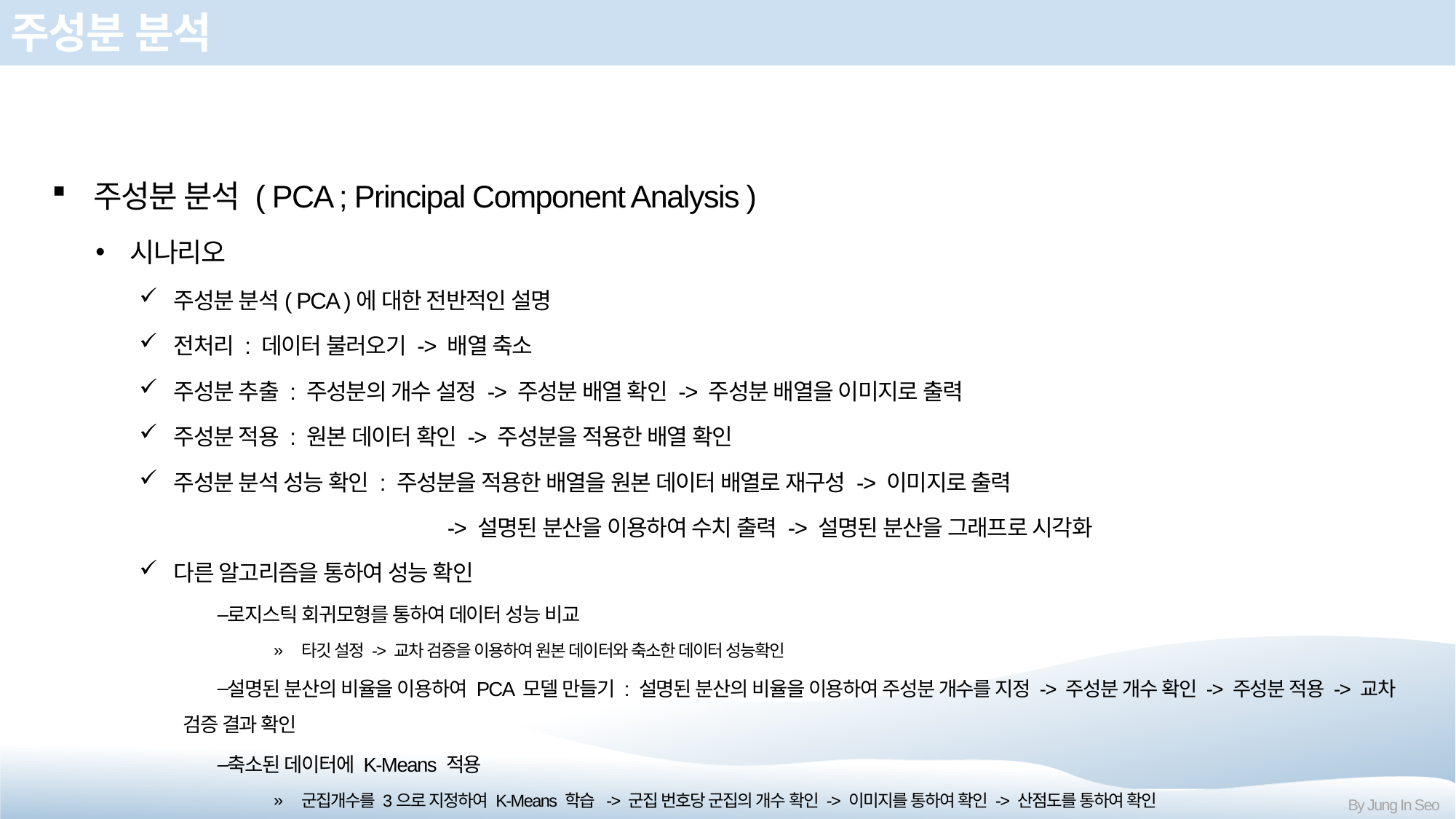

# 주성분 분석
주성분 분석 ( PCA ; Principal Component Analysis )
시나리오
주성분 분석( PCA )에 대한 전반적인 설명
전처리 : 데이터 불러오기 -> 배열 축소
주성분 추출 : 주성분의 개수 설정 -> 주성분 배열 확인 -> 주성분 배열을 이미지로 출력
주성분 적용 : 원본 데이터 확인 -> 주성분을 적용한 배열 확인
주성분 분석 성능 확인 : 주성분을 적용한 배열을 원본 데이터 배열로 재구성 -> 이미지로 출력
                                                          -> 설명된 분산을 이용하여 수치 출력 -> 설명된 분산을 그래프로 시각화
다른 알고리즘을 통하여 성능 확인
로지스틱 회귀모형를 통하여 데이터 성능 비교
타깃 설정 -> 교차 검증을 이용하여 원본 데이터와 축소한 데이터 성능확인
설명된 분산의 비율을 이용하여 PCA 모델 만들기 : 설명된 분산의 비율을 이용하여 주성분 개수를 지정 -> 주성분 개수 확인 -> 주성분 적용 -> 교차 검증 결과 확인
축소된 데이터에 K-Means 적용
군집개수를 3으로 지정하여 K-Means 학습  -> 군집 번호당 군집의 개수 확인 -> 이미지를 통하여 확인 -> 산점도를 통하여 확인